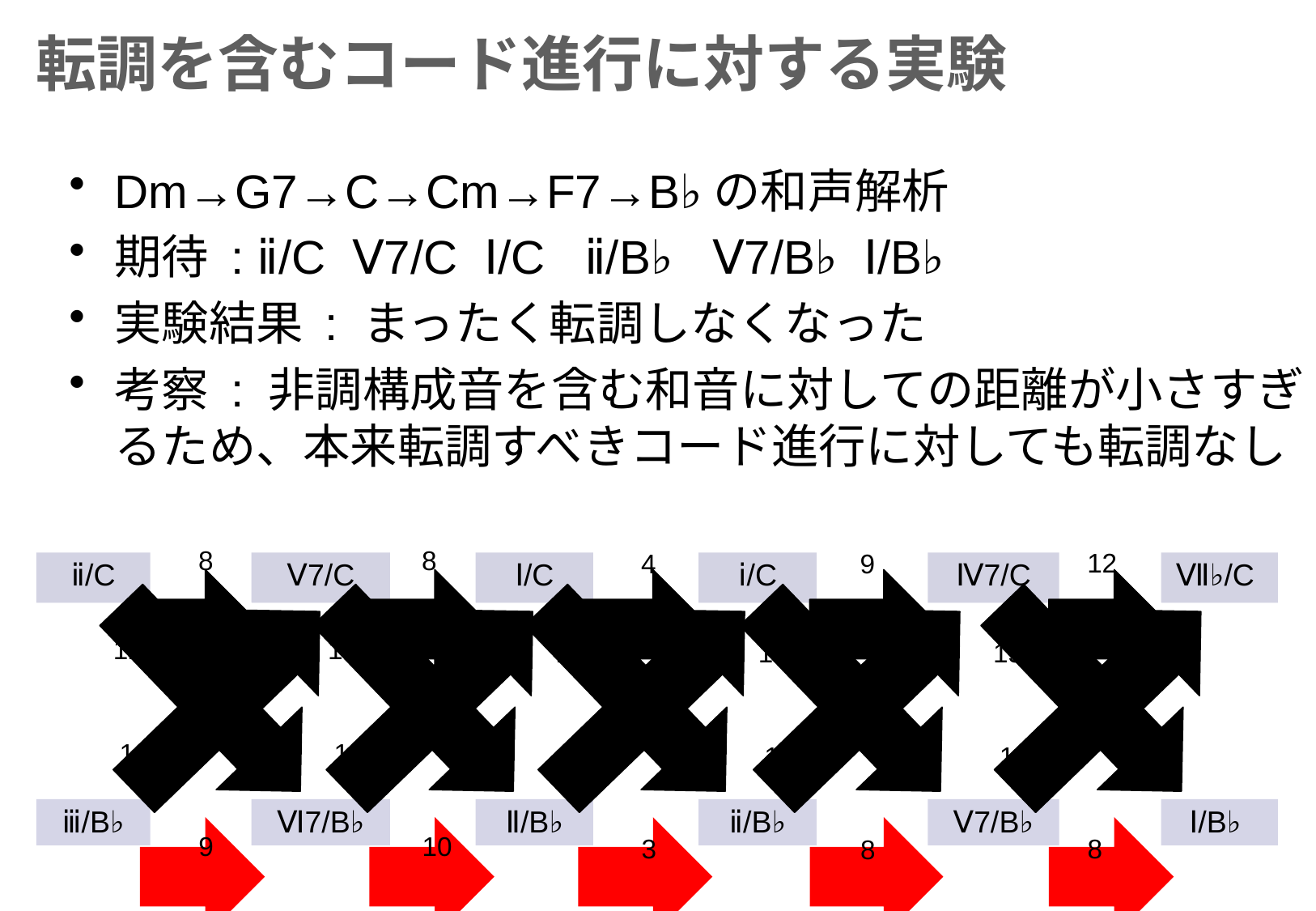

# 転調を含むコード進行に対する実験
Dm→G7→C→Cm→F7→B♭の和声解析
期待 : ⅱ/C  Ⅴ7/C  Ⅰ/C   ⅱ/B♭   Ⅴ7/B♭  Ⅰ/B♭
実験結果 : まったく転調しなくなった
考察 : 非調構成音を含む和音に対しての距離が小さすぎるため、本来転調すべきコード進行に対しても転調なし

8
8
12
4
9

12
13
15
7
12
12
12
12
7
12
9
10
8
3
8
| ⅱ/C |  | Ⅴ7/C |  | Ⅰ/C |  | ⅰ/C |  | Ⅳ7/C |  | Ⅶ♭/C |
| --- | --- | --- | --- | --- | --- | --- | --- | --- | --- | --- |
|  |  |  |  |  |  |  |  |  |  |  |
|  |  |  |  |  |  |  |  |  |  |  |
| ⅲ/B♭ |  | Ⅵ7/B♭ |  | Ⅱ/B♭ |  | ⅱ/B♭ |  | Ⅴ7/B♭ |  | Ⅰ/B♭ |